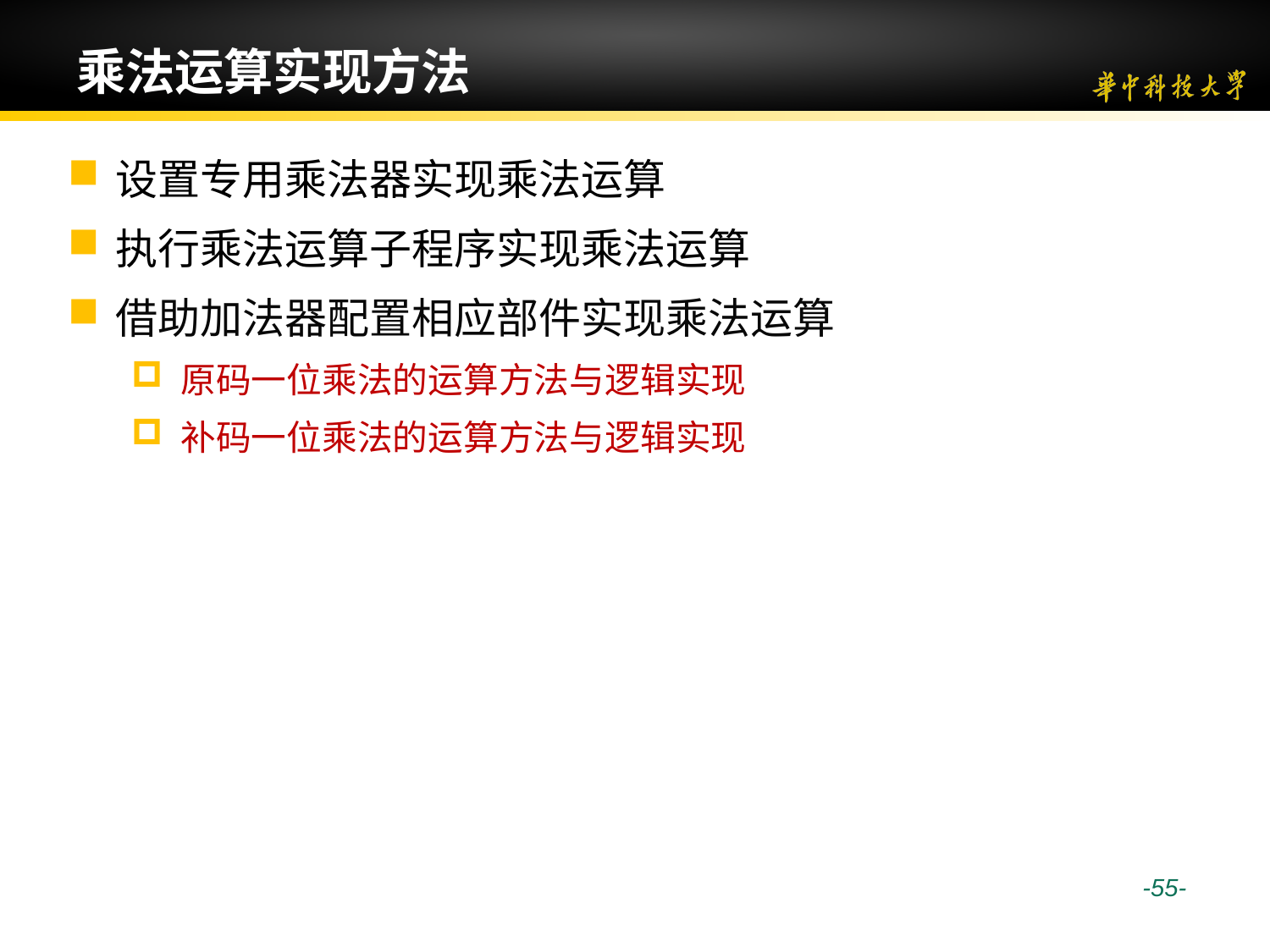

# 乘法运算实现方法
设置专用乘法器实现乘法运算
执行乘法运算子程序实现乘法运算
借助加法器配置相应部件实现乘法运算
原码一位乘法的运算方法与逻辑实现
补码一位乘法的运算方法与逻辑实现

 -55-